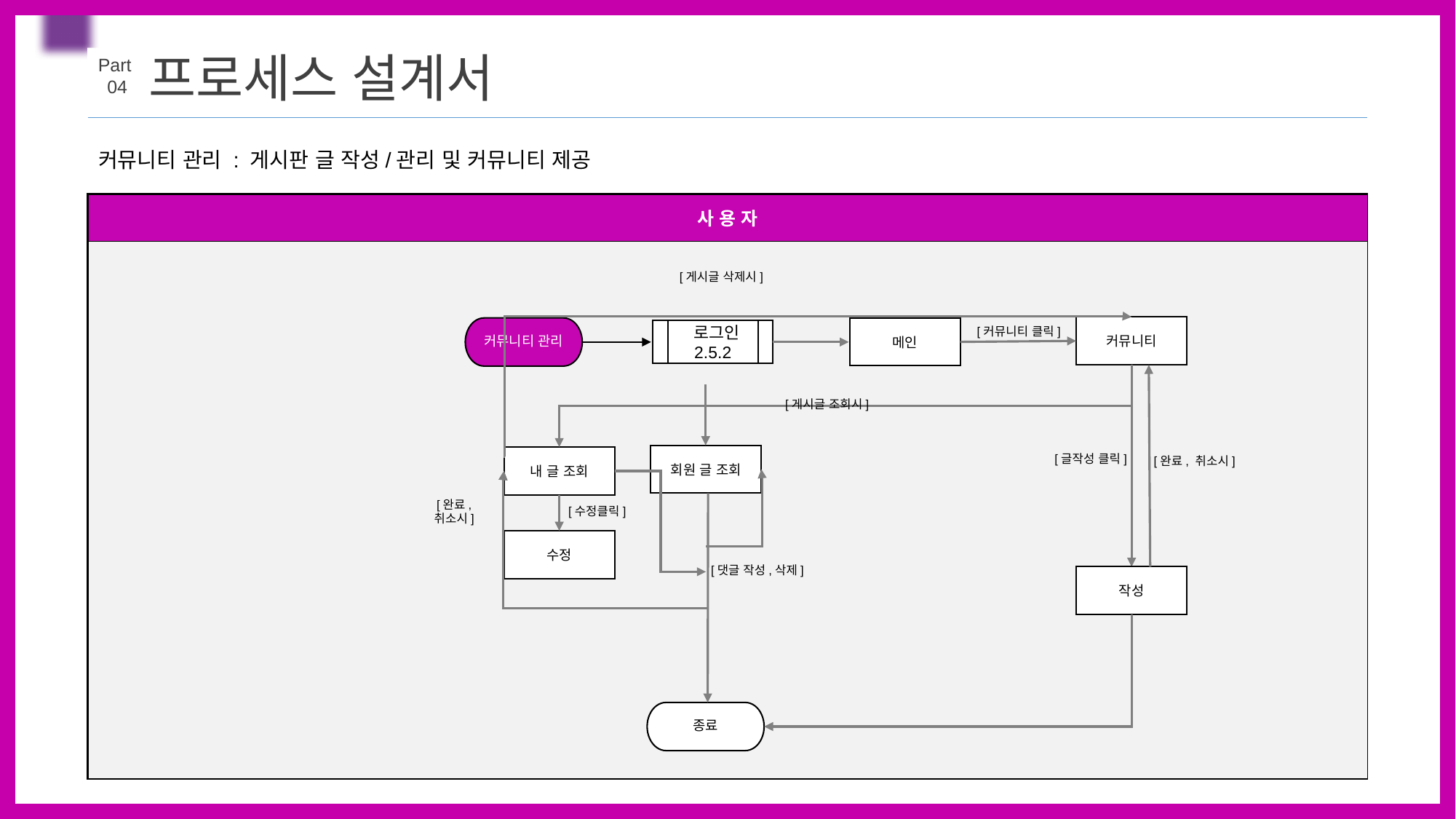

ㅇㄹㅁㄴㅇㄴㅁㄹ
프로세스 설계서
Part
 04
커뮤니티 관리 : 게시판 글 작성/관리 및 커뮤니티 제공
| 사 용 자 |
| --- |
|  |
[게시글 삭제시]
커뮤니티
커뮤니티 관리
메인
[커뮤니티 클릭]

 로그인
2.5.2
[게시글 조회시]
회원 글 조회
[글작성 클릭]
내 글 조회
[완료, 취소시]

[완료,
취소시]
[수정클릭]
수정
[댓글 작성,삭제]
작성

종료